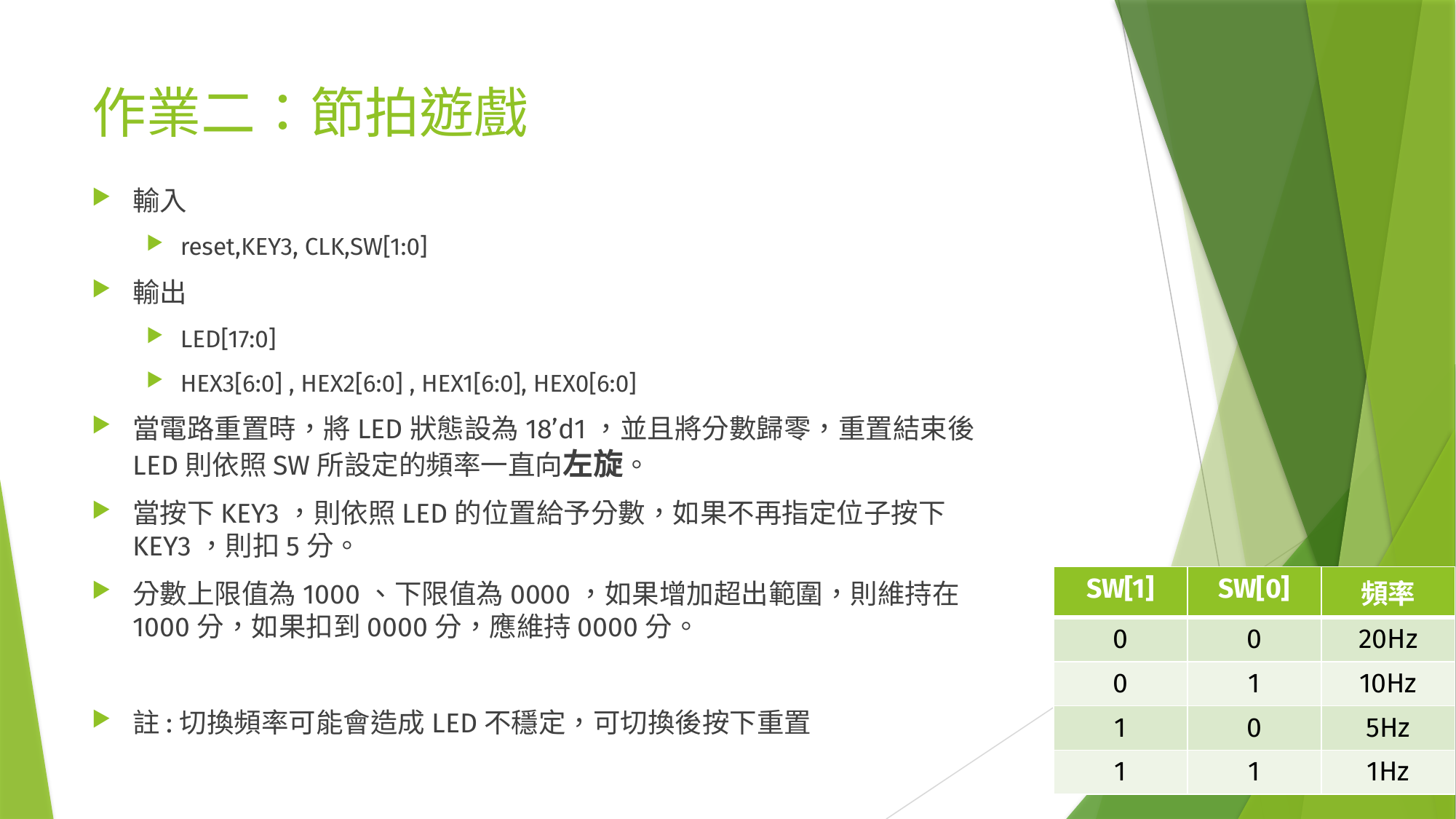

# 作業二：節拍遊戲
輸入
reset,KEY3, CLK,SW[1:0]
輸出
LED[17:0]
HEX3[6:0] , HEX2[6:0] , HEX1[6:0], HEX0[6:0]
當電路重置時，將LED狀態設為18’d1，並且將分數歸零，重置結束後LED則依照SW所設定的頻率一直向左旋。
當按下KEY3，則依照LED的位置給予分數，如果不再指定位子按下KEY3，則扣5分。
分數上限值為1000、下限值為0000，如果增加超出範圍，則維持在1000分，如果扣到0000分，應維持0000分。

註:切換頻率可能會造成LED不穩定，可切換後按下重置

| SW[1] | SW[0] | 頻率 |
| --- | --- | --- |
| 0 | 0 | 20Hz |
| 0 | 1 | 10Hz |
| 1 | 0 | 5Hz |
| 1 | 1 | 1Hz |